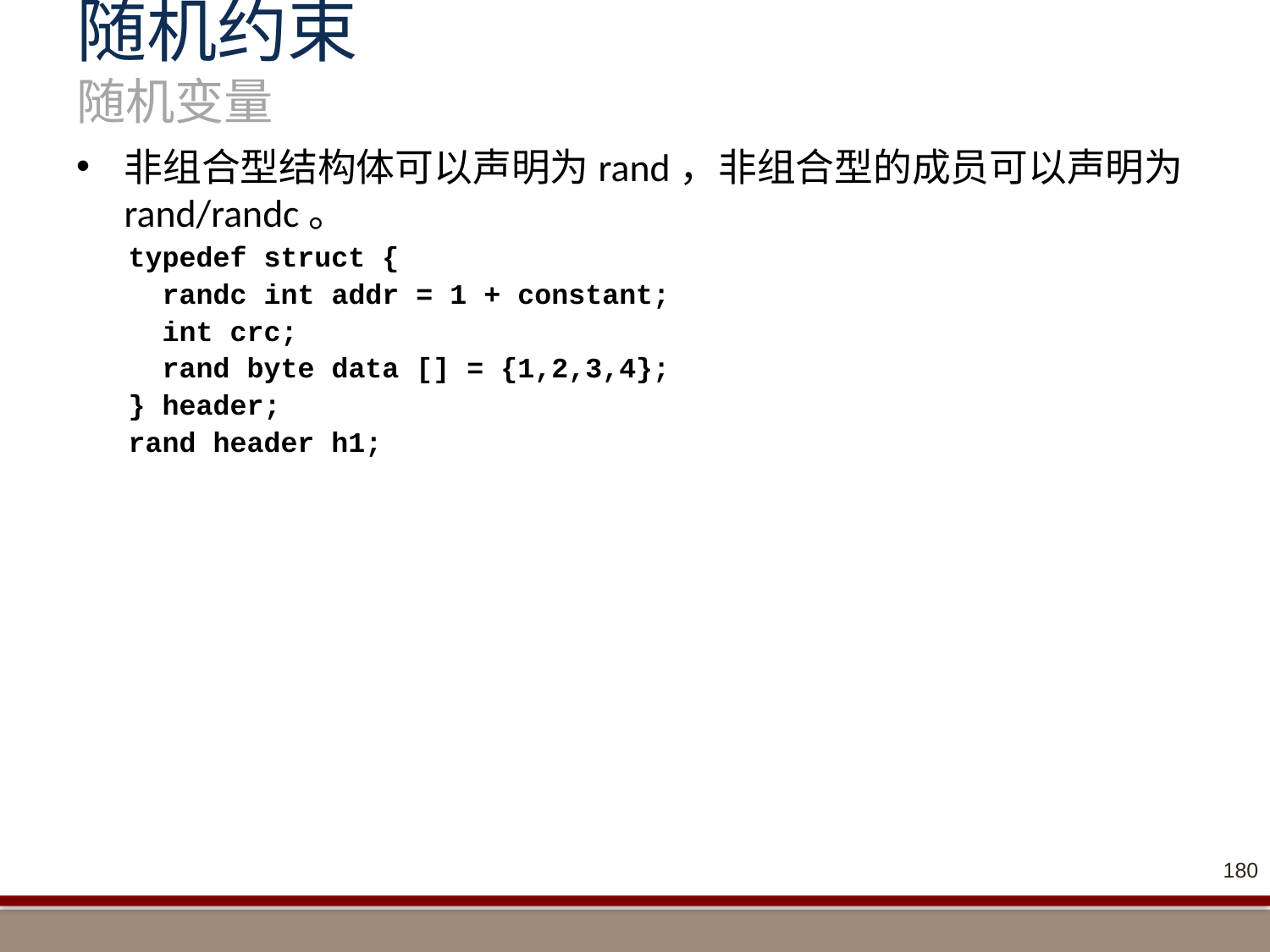

# 随机约束 随机变量
非组合型结构体可以声明为rand，非组合型的成员可以声明为rand/randc。
typedef struct {
  randc int addr = 1 + constant;
  int crc;
  rand byte data [] = {1,2,3,4};
} header;
rand header h1;

180